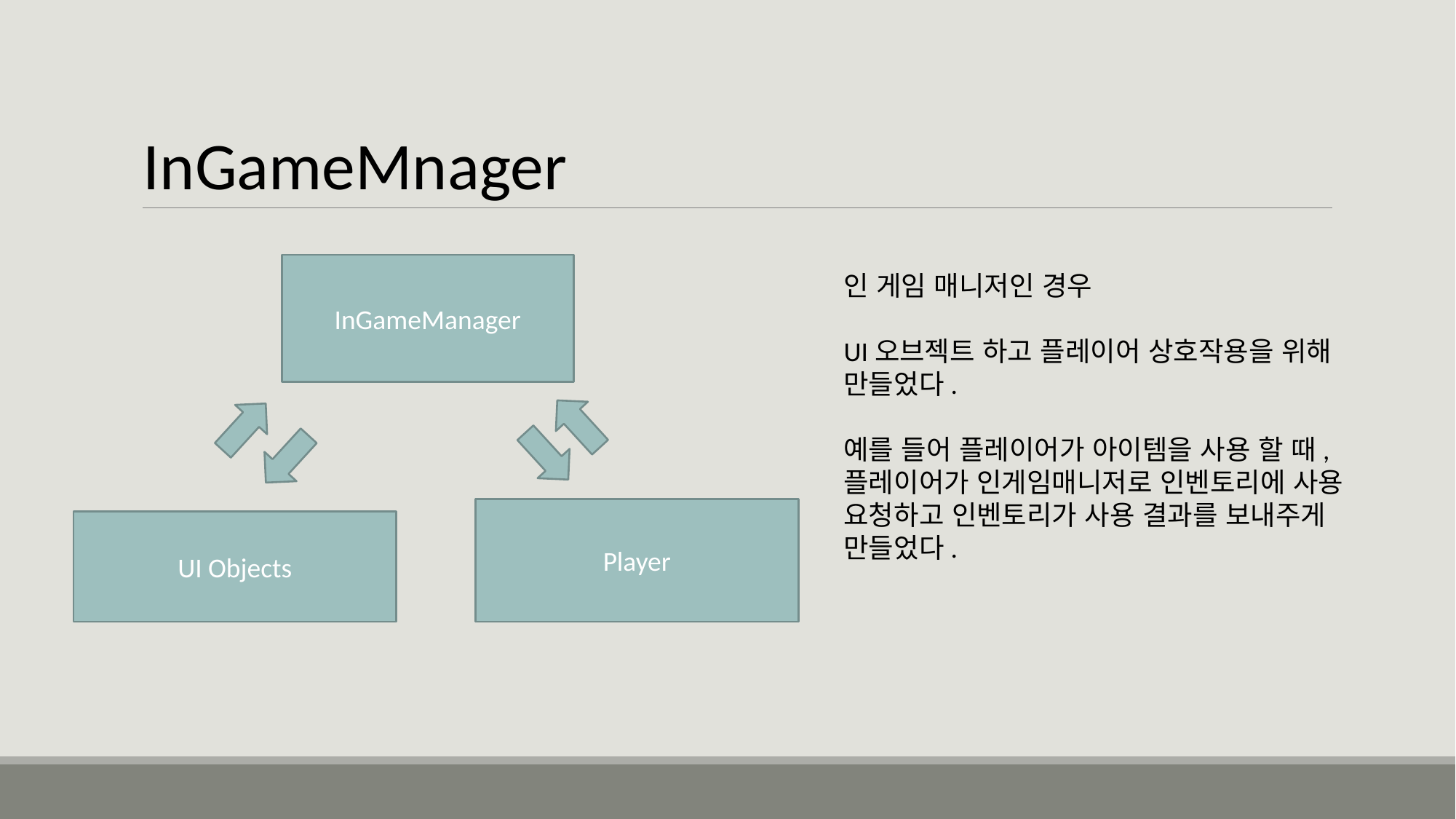

InGameMnager
InGameManager
인 게임 매니저인 경우

UI오브젝트 하고 플레이어 상호작용을 위해 만들었다.

예를 들어 플레이어가 아이템을 사용 할 때,
플레이어가 인게임매니저로 인벤토리에 사용 요청하고 인벤토리가 사용 결과를 보내주게 만들었다.

Player
UI Objects